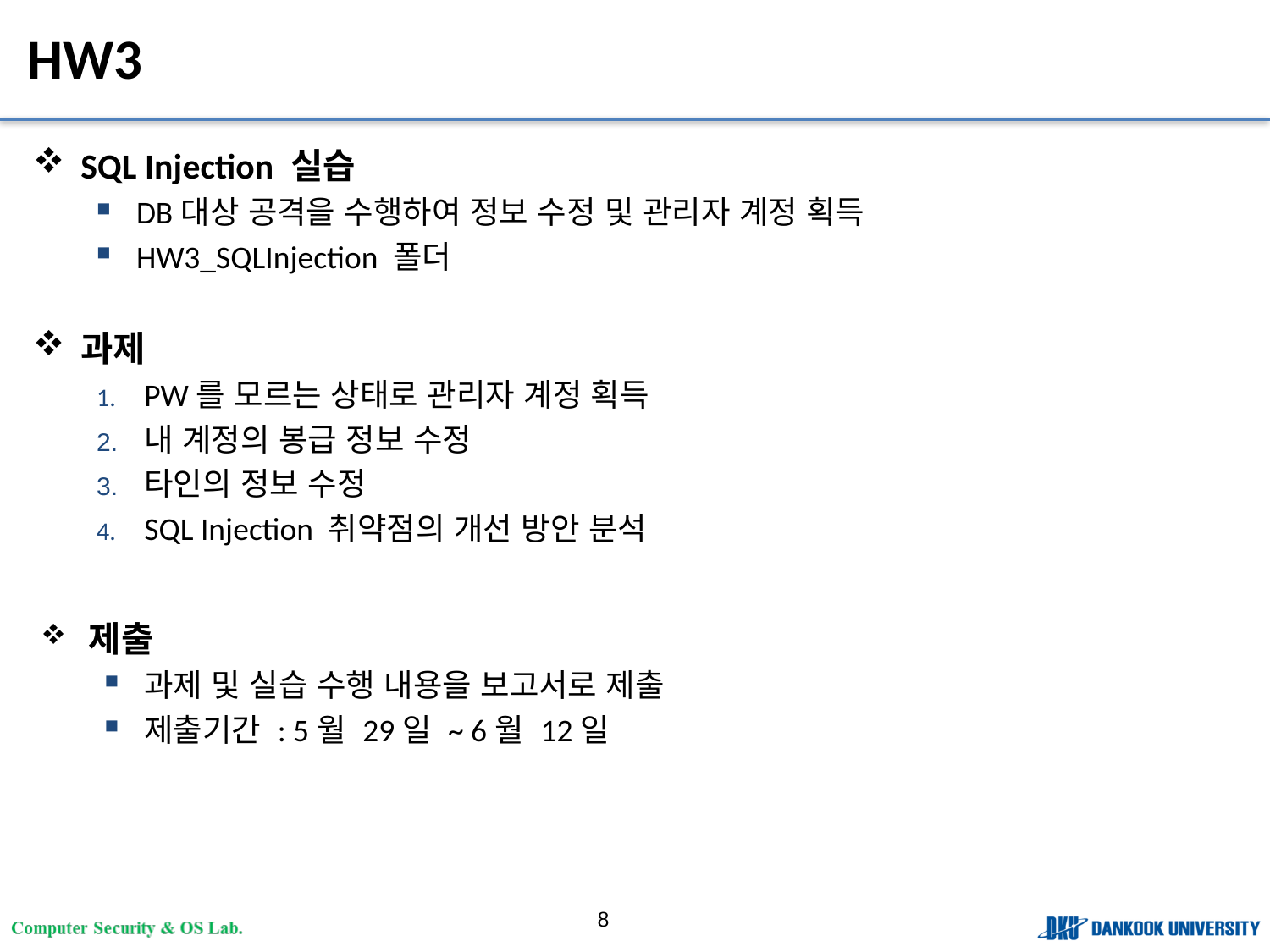

# HW3
SQL Injection 실습
DB대상 공격을 수행하여 정보 수정 및 관리자 계정 획득
HW3_SQLInjection 폴더

과제
PW를 모르는 상태로 관리자 계정 획득
내 계정의 봉급 정보 수정
타인의 정보 수정
SQL Injection 취약점의 개선 방안 분석

제출
과제 및 실습 수행 내용을 보고서로 제출
제출기간 : 5월 29일 ~ 6월 12일
8